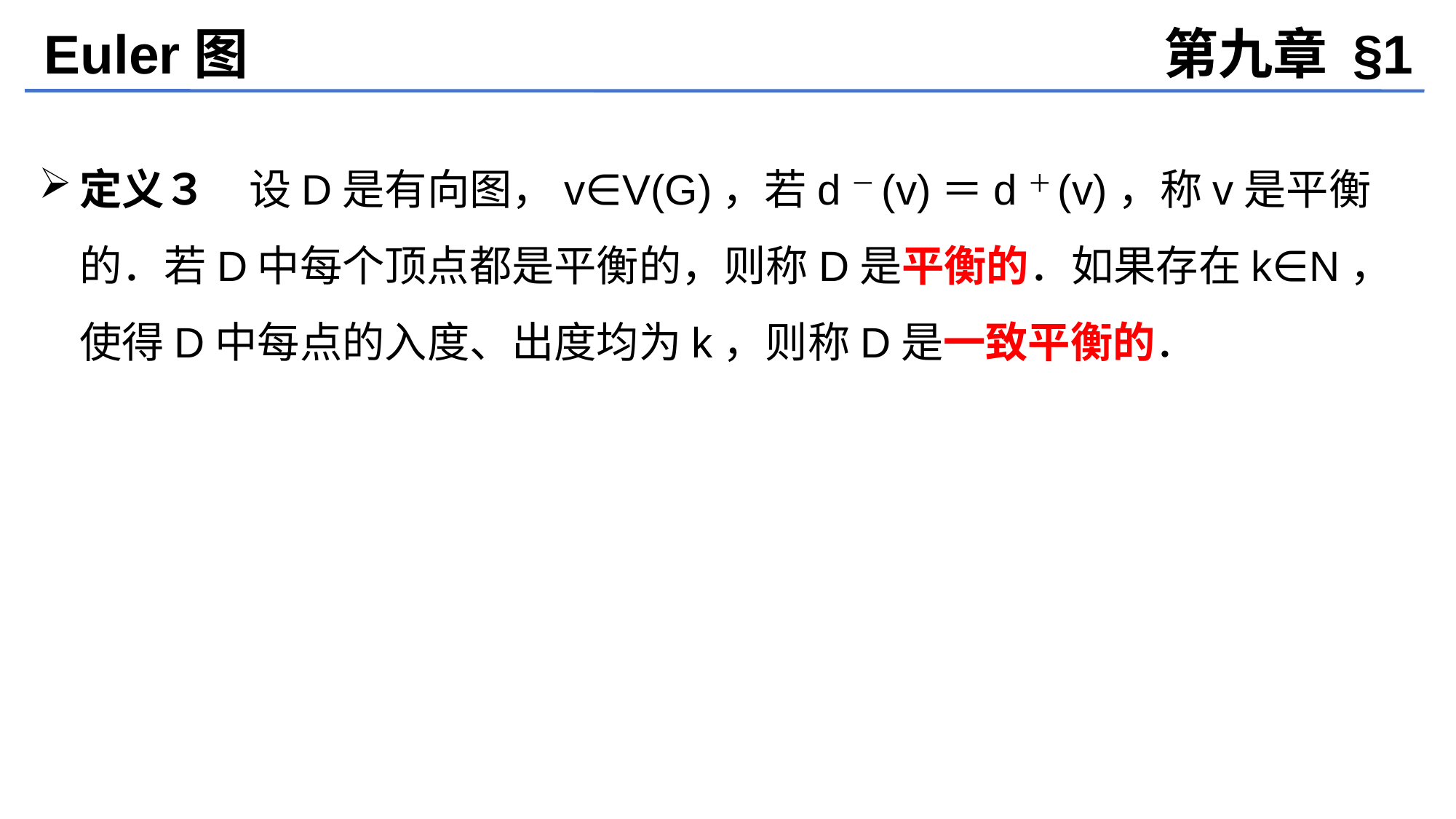

Euler图
第九章 §1
定义３　设D是有向图，v∈V(G)，若d－(v)＝d＋(v)，称v是平衡的．若D中每个顶点都是平衡的，则称D是平衡的．如果存在k∈N，使得D中每点的入度、出度均为k，则称D是一致平衡的．